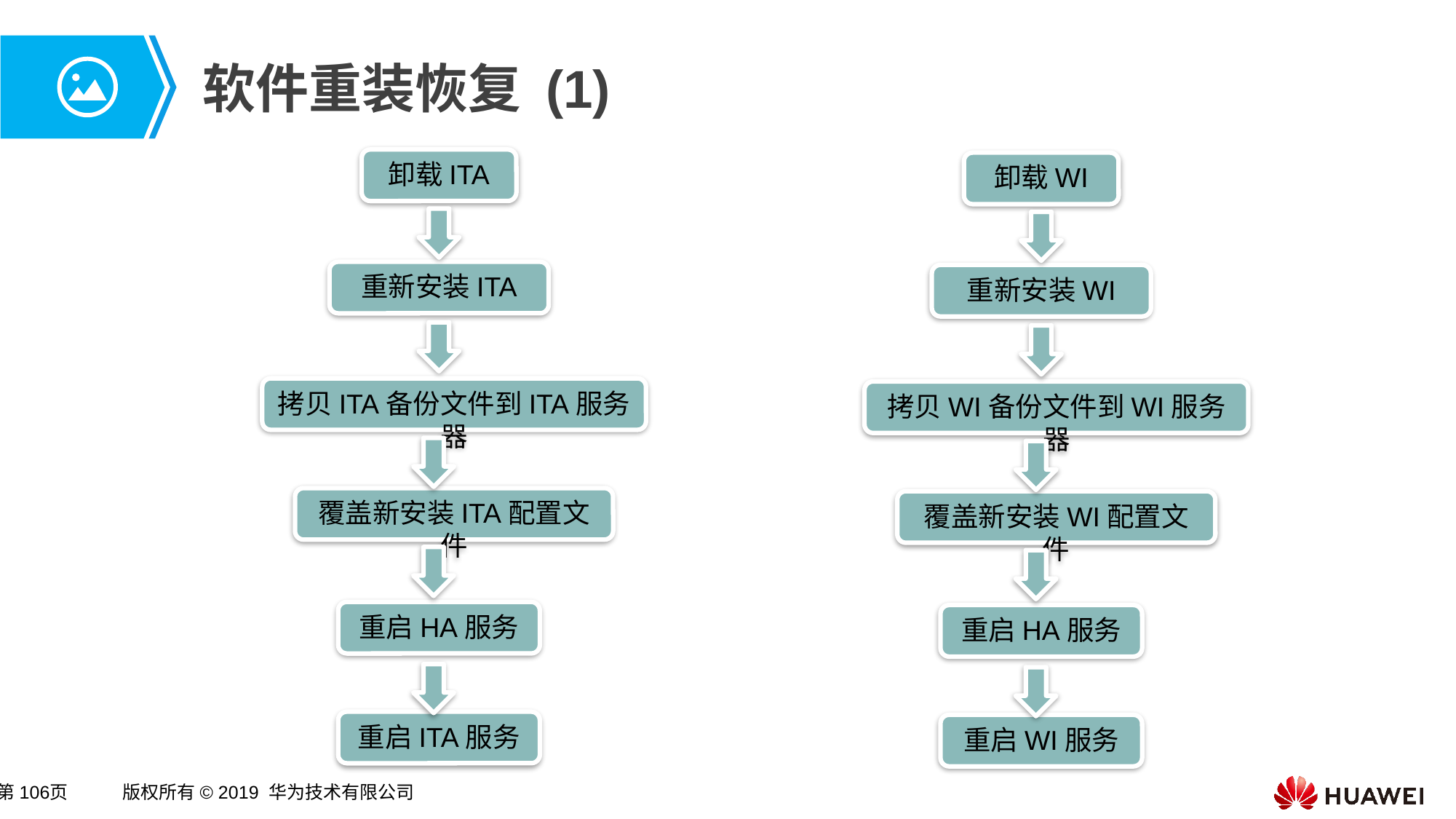

# 软件重装恢复 (1)
卸载ITA
卸载WI

重新安装ITA
重新安装WI

拷贝ITA备份文件到ITA服务器
拷贝WI备份文件到WI服务器

覆盖新安装ITA配置文件
覆盖新安装WI配置文件

重启HA服务
重启HA服务

重启ITA服务
重启WI服务